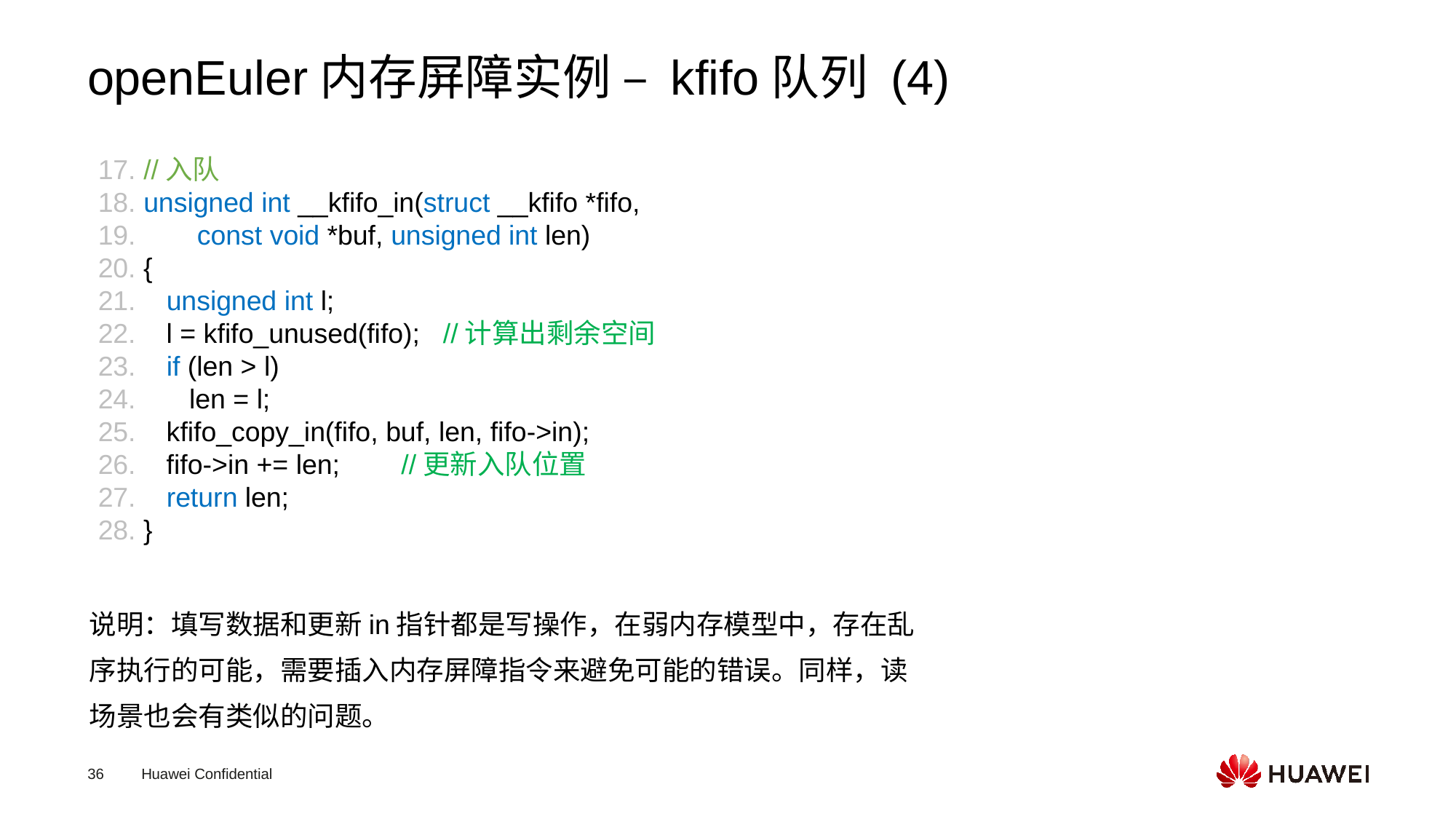

# openEuler内存屏障实例 – kfifo队列 (4)
17. //入队
18. unsigned int __kfifo_in(struct __kfifo *fifo,
19.        const void *buf, unsigned int len)
20. {
21.    unsigned int l;
22.    l = kfifo_unused(fifo);   //计算出剩余空间
23.    if (len > l)
24.       len = l;
25.    kfifo_copy_in(fifo, buf, len, fifo->in);
26.    fifo->in += len;        //更新入队位置
27.    return len;
28. }
说明：填写数据和更新in指针都是写操作，在弱内存模型中，存在乱序执行的可能，需要插入内存屏障指令来避免可能的错误。同样，读场景也会有类似的问题。